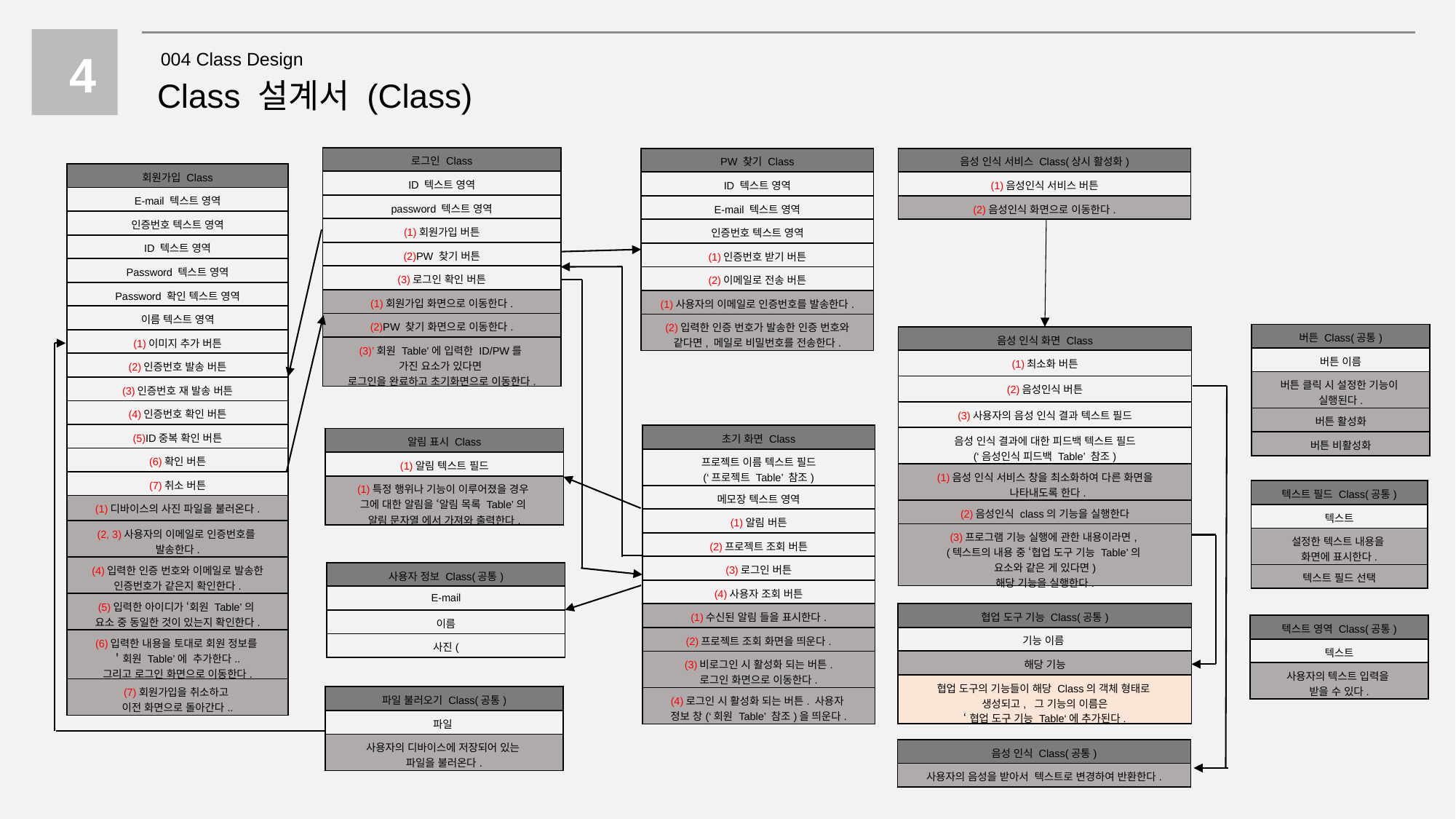

4
004 Class Design
Class 설계서 (Class)
| 로그인 Class |
| --- |
| ID 텍스트 영역 |
| password 텍스트 영역 |
| (1)회원가입 버튼 |
| (2)PW 찾기 버튼 |
| (3)로그인 확인 버튼 |
| (1)회원가입 화면으로 이동한다. |
| (2)PW 찾기 화면으로 이동한다. |
| (3)’회원 Table’에 입력한 ID/PW를 가진 요소가 있다면 로그인을 완료하고 초기화면으로 이동한다. |
| PW 찾기 Class |
| --- |
| ID 텍스트 영역 |
| E-mail 텍스트 영역 |
| 인증번호 텍스트 영역 |
| (1)인증번호 받기 버튼 |
| (2)이메일로 전송 버튼 |
| (1)사용자의 이메일로 인증번호를 발송한다. |
| (2)입력한 인증 번호가 발송한 인증 번호와 같다면, 메일로 비밀번호를 전송한다. |
| 음성 인식 서비스 Class(상시 활성화) |
| --- |
| (1)음성인식 서비스 버튼 |
| (2)음성인식 화면으로 이동한다. |
| 회원가입 Class |
| --- |
| E-mail 텍스트 영역 |
| 인증번호 텍스트 영역 |
| ID 텍스트 영역 |
| Password 텍스트 영역 |
| Password 확인 텍스트 영역 |
| 이름 텍스트 영역 |
| (1)이미지 추가 버튼 |
| (2)인증번호 발송 버튼 |
| (3)인증번호 재 발송 버튼 |
| (4)인증번호 확인 버튼 |
| (5)ID중복 확인 버튼 |
| (6)확인 버튼 |
| (7)취소 버튼 |
| (1)디바이스의 사진 파일을 불러온다. |
| (2, 3)사용자의 이메일로 인증번호를 발송한다. |
| (4)입력한 인증 번호와 이메일로 발송한 인증번호가 같은지 확인한다. |
| (5)입력한 아이디가 ‘회원 Table’의 요소 중 동일한 것이 있는지 확인한다. |
| (6)입력한 내용을 토대로 회원 정보를 ＇회원 Table’에 추가한다.. 그리고 로그인 화면으로 이동한다. |
| (7)회원가입을 취소하고 이전 화면으로 돌아간다.. |
| 버튼 Class(공통) |
| --- |
| 버튼 이름 |
| 버튼 클릭 시 설정한 기능이 실행된다. |
| 버튼 활성화 |
| 버튼 비활성화 |
| 음성 인식 화면 Class |
| --- |
| (1)최소화 버튼 |
| (2)음성인식 버튼 |
| (3)사용자의 음성 인식 결과 텍스트 필드 |
| 음성 인식 결과에 대한 피드백 텍스트 필드 (‘음성인식 피드백 Table’ 참조) |
| (1)음성 인식 서비스 창을 최소화하여 다른 화면을 나타내도록 한다. |
| (2)음성인식 class의 기능을 실행한다 |
| (3)프로그램 기능 실행에 관한 내용이라면, (텍스트의 내용 중 ‘협업 도구 기능 Table’의 요소와 같은 게 있다면) 해당 기능을 실행한다. |
| 초기 화면 Class |
| --- |
| 프로젝트 이름 텍스트 필드 (‘프로젝트 Table’ 참조) |
| 메모장 텍스트 영역 |
| (1)알림 버튼 |
| (2)프로젝트 조회 버튼 |
| (3)로그인 버튼 |
| (4)사용자 조회 버튼 |
| (1)수신된 알림 들을 표시한다. |
| (2)프로젝트 조회 화면을 띄운다. |
| (3)비로그인 시 활성화 되는 버튼. 로그인 화면으로 이동한다. |
| (4)로그인 시 활성화 되는 버튼. 사용자 정보 창(‘회원 Table’ 참조)을 띄운다. |
| 알림 표시 Class |
| --- |
| (1)알림 텍스트 필드 |
| (1)특정 행위나 기능이 이루어졌을 경우 그에 대한 알림을 ‘알림 목록 Table’의 알림 문자열 에서 가져와 출력한다. |
| 텍스트 필드 Class(공통) |
| --- |
| 텍스트 |
| 설정한 텍스트 내용을 화면에 표시한다. |
| 텍스트 필드 선택 |
| 사용자 정보 Class(공통) |
| --- |
| E-mail |
| 이름 |
| 사진( |
| 협업 도구 기능 Class(공통) |
| --- |
| 기능 이름 |
| 해당 기능 |
| 협업 도구의 기능들이 해당 Class의 객체 형태로 생성되고, 그 기능의 이름은 ‘협업 도구 기능 Table‘에 추가된다. |
| 텍스트 영역 Class(공통) |
| --- |
| 텍스트 |
| 사용자의 텍스트 입력을 받을 수 있다. |
| 파일 불러오기 Class(공통) |
| --- |
| 파일 |
| 사용자의 디바이스에 저장되어 있는 파일을 불러온다. |
| 음성 인식 Class(공통) |
| --- |
| 사용자의 음성을 받아서 텍스트로 변경하여 반환한다. |